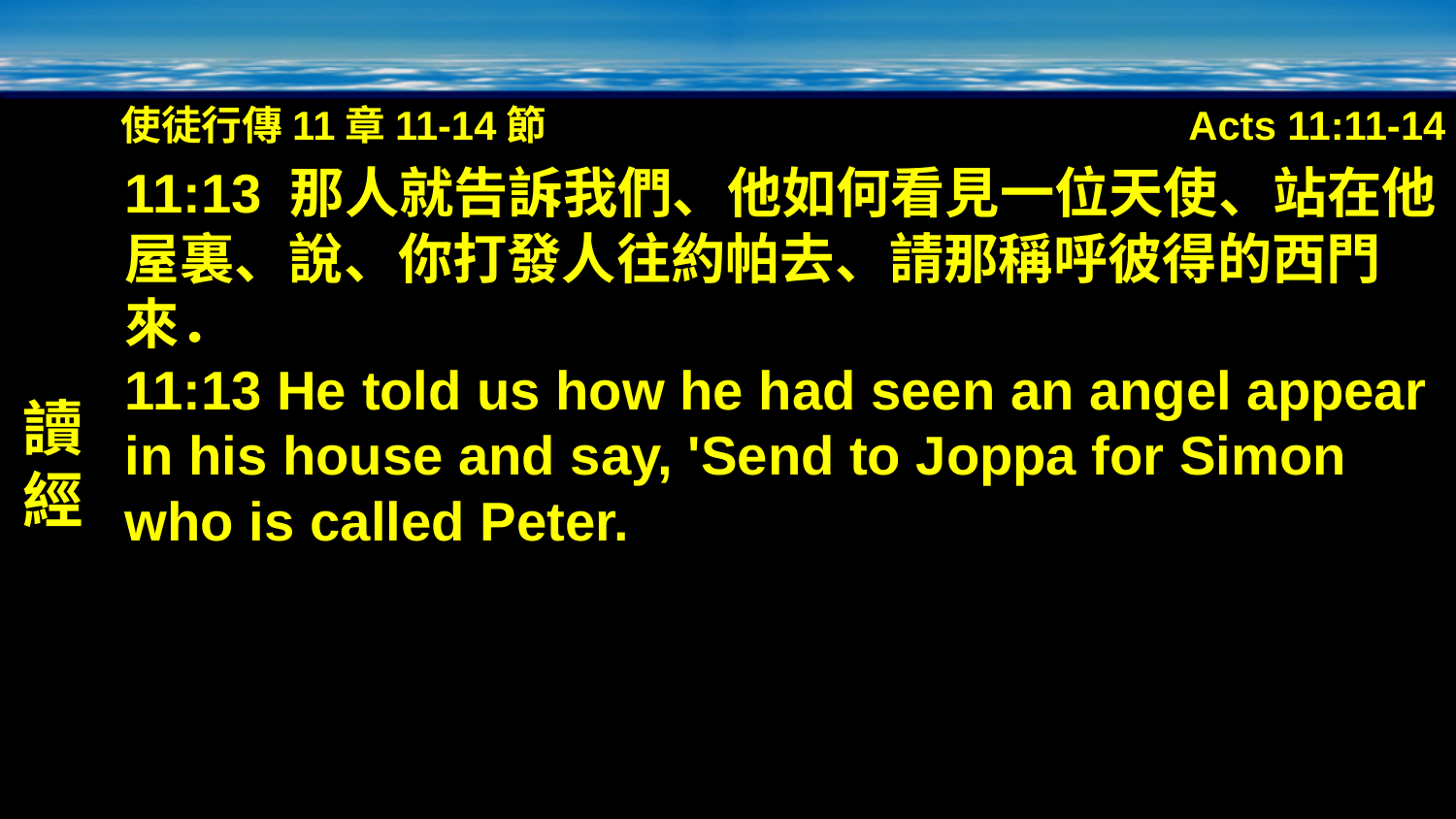

使徒行傳11章11-14節
Acts 11:11-14
讀經
11:13 那人就告訴我們、他如何看見一位天使、站在他屋裏、說、你打發人往約帕去、請那稱呼彼得的西門來．
11:13 He told us how he had seen an angel appear in his house and say, 'Send to Joppa for Simon who is called Peter.